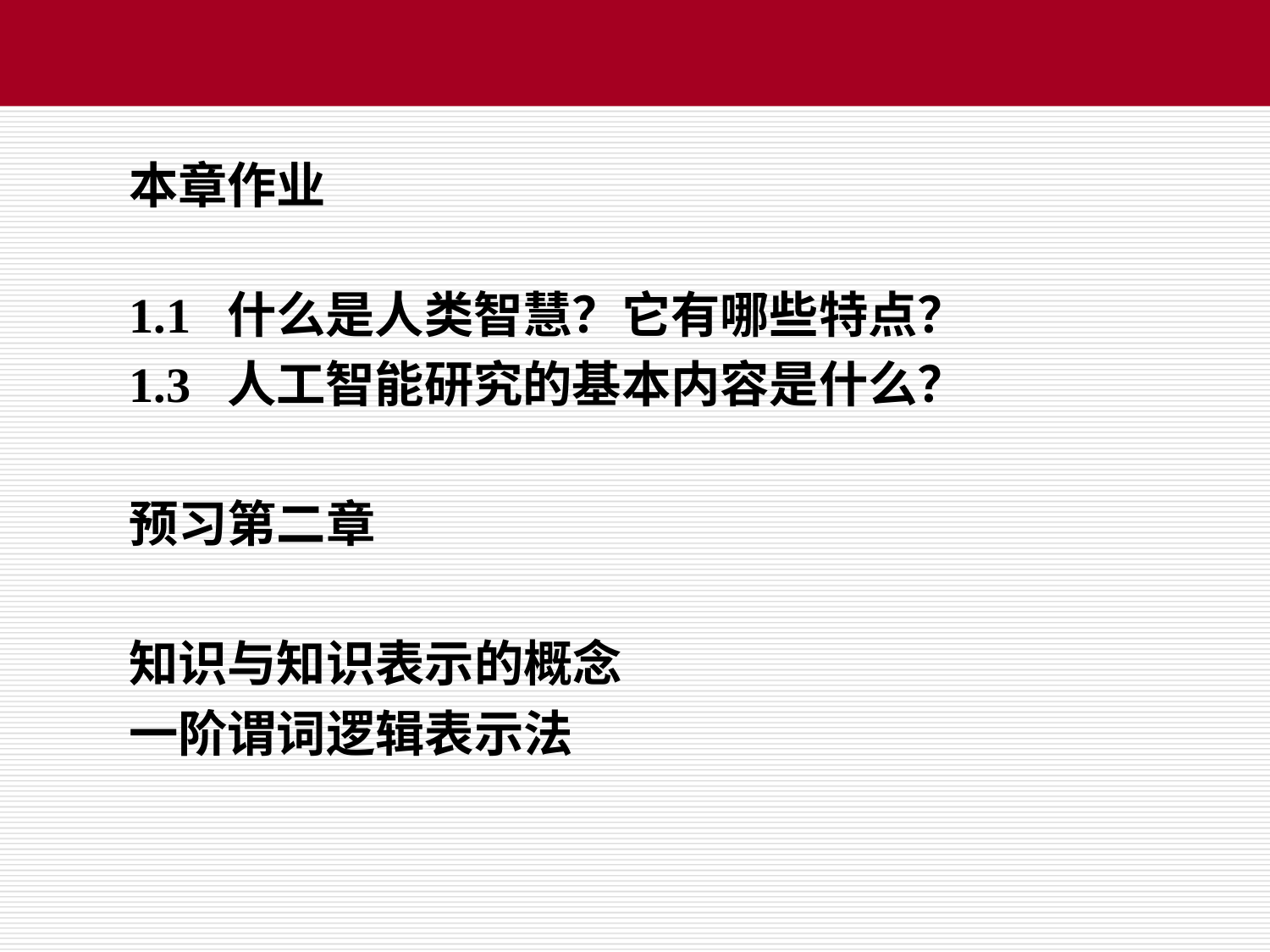

本章作业

1.1  什么是人类智慧？它有哪些特点？
1.3  人工智能研究的基本内容是什么？

预习第二章

知识与知识表示的概念
一阶谓词逻辑表示法

95